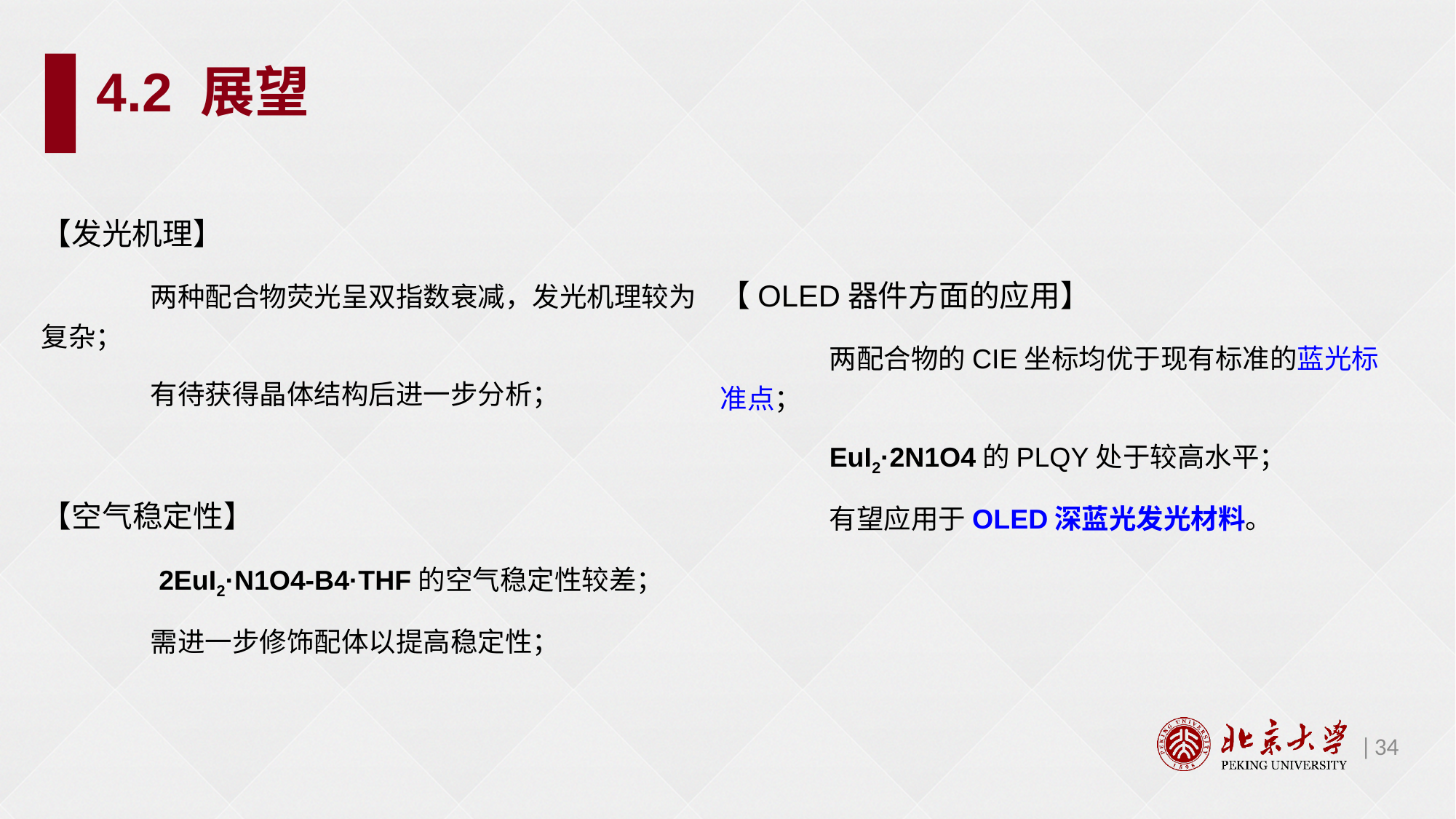

4.2 展望

【发光机理】
	两种配合物荧光呈双指数衰减，发光机理较为复杂；
	有待获得晶体结构后进一步分析；

【空气稳定性】
	 2EuI2·N1O4-B4·THF的空气稳定性较差；
	需进一步修饰配体以提高稳定性；

【OLED器件方面的应用】
	两配合物的CIE坐标均优于现有标准的蓝光标准点；
	EuI2·2N1O4的PLQY处于较高水平；
	有望应用于OLED深蓝光发光材料。
34